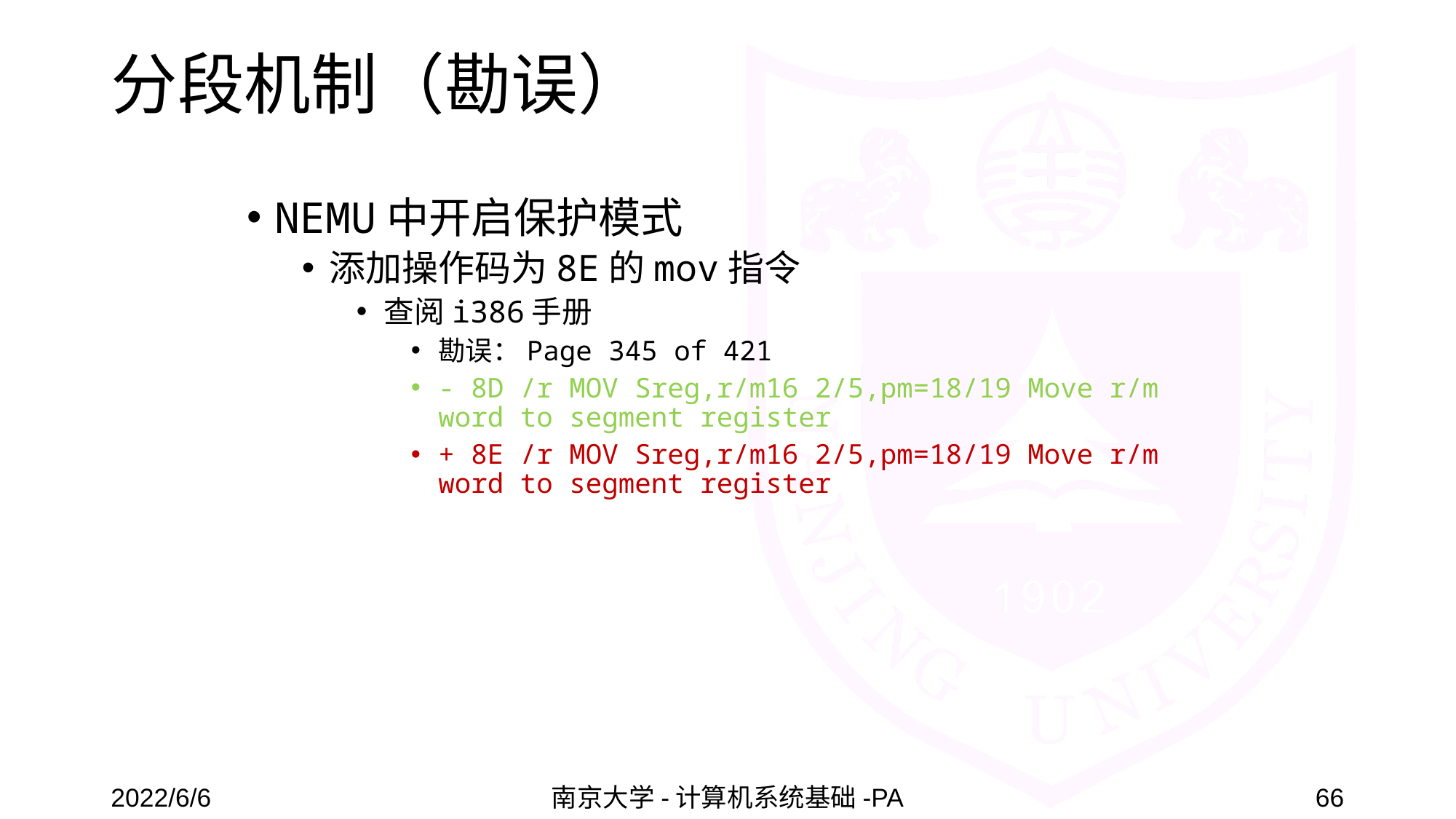

# 分段机制（勘误）
NEMU中开启保护模式
添加操作码为8E的mov指令
查阅i386手册
勘误：Page 345 of 421
- 8D /r MOV Sreg,r/m16 2/5,pm=18/19 Move r/m word to segment register
+ 8E /r MOV Sreg,r/m16 2/5,pm=18/19 Move r/m word to segment register

2022/6/6
南京大学-计算机系统基础-PA
66